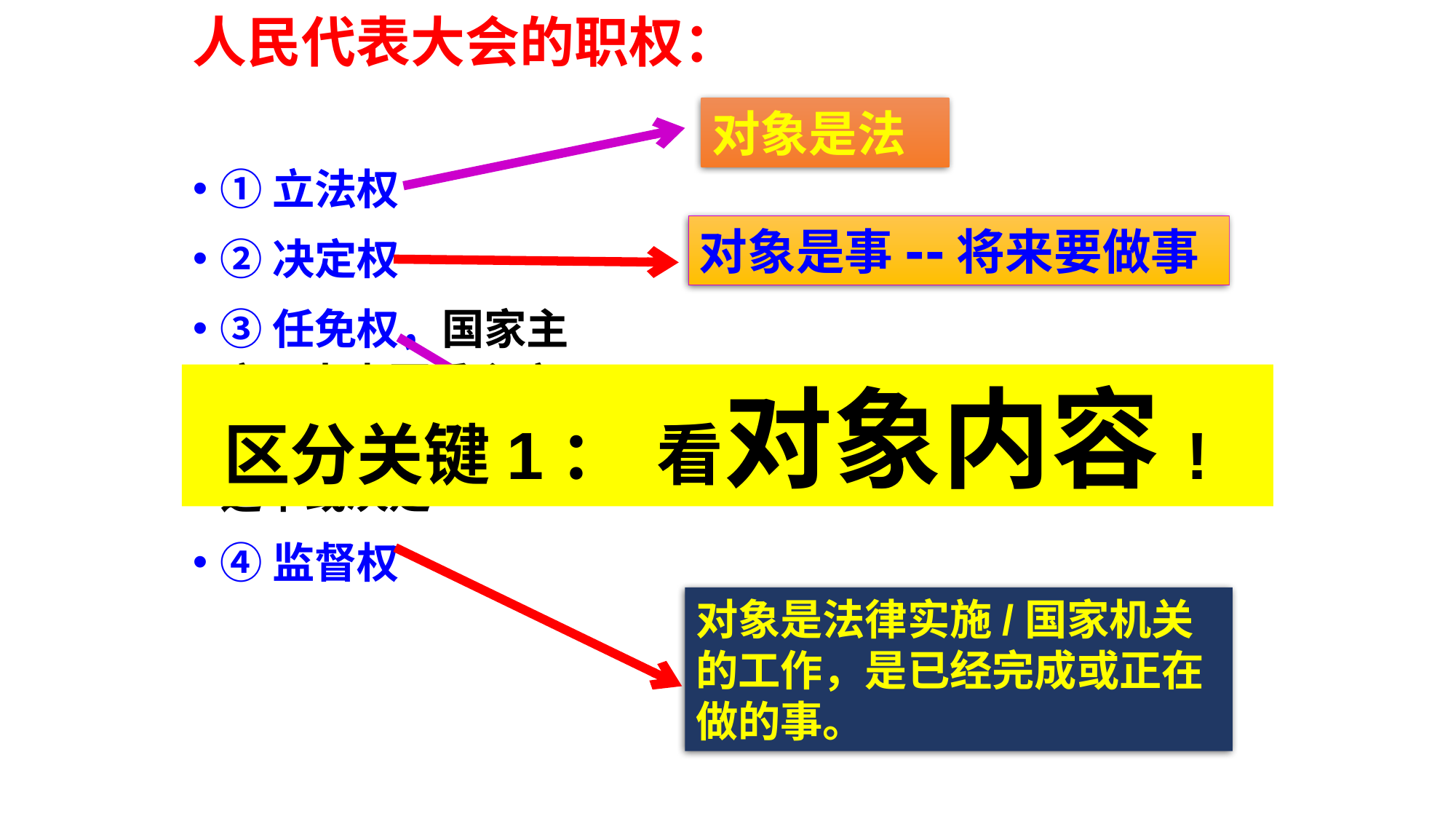

人民代表大会的职权：
对象是法
①立法权
②决定权
③任免权，国家主席、中央军委主席、国务院总理等由它来选举或决定
④监督权
对象是事--将来要做事
 区分关键1：  看对象内容!
对象是人
对象是法律实施/国家机关的工作，是已经完成或正在做的事。